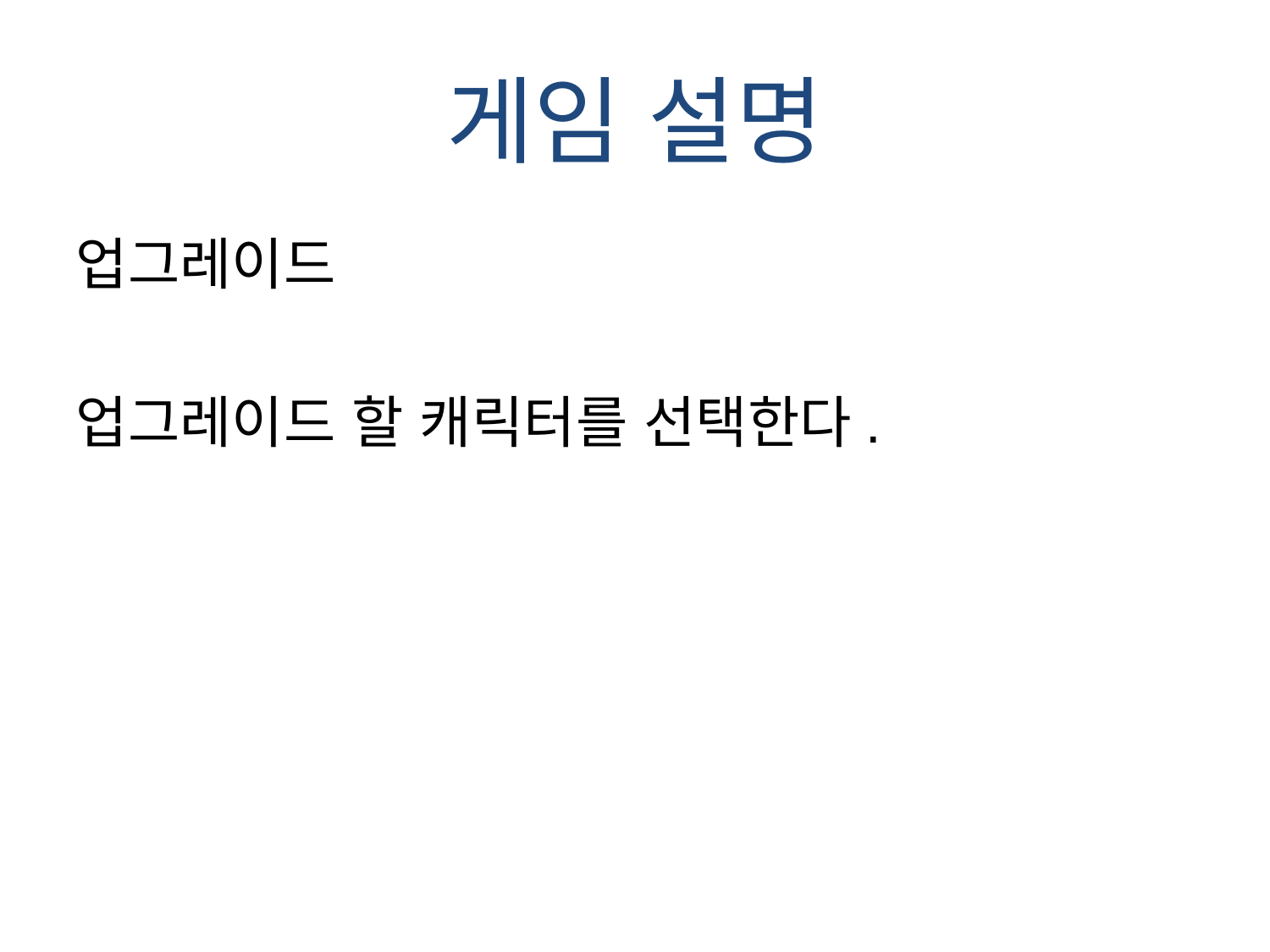

# 게임 설명
업그레이드

업그레이드 할 캐릭터를 선택한다.